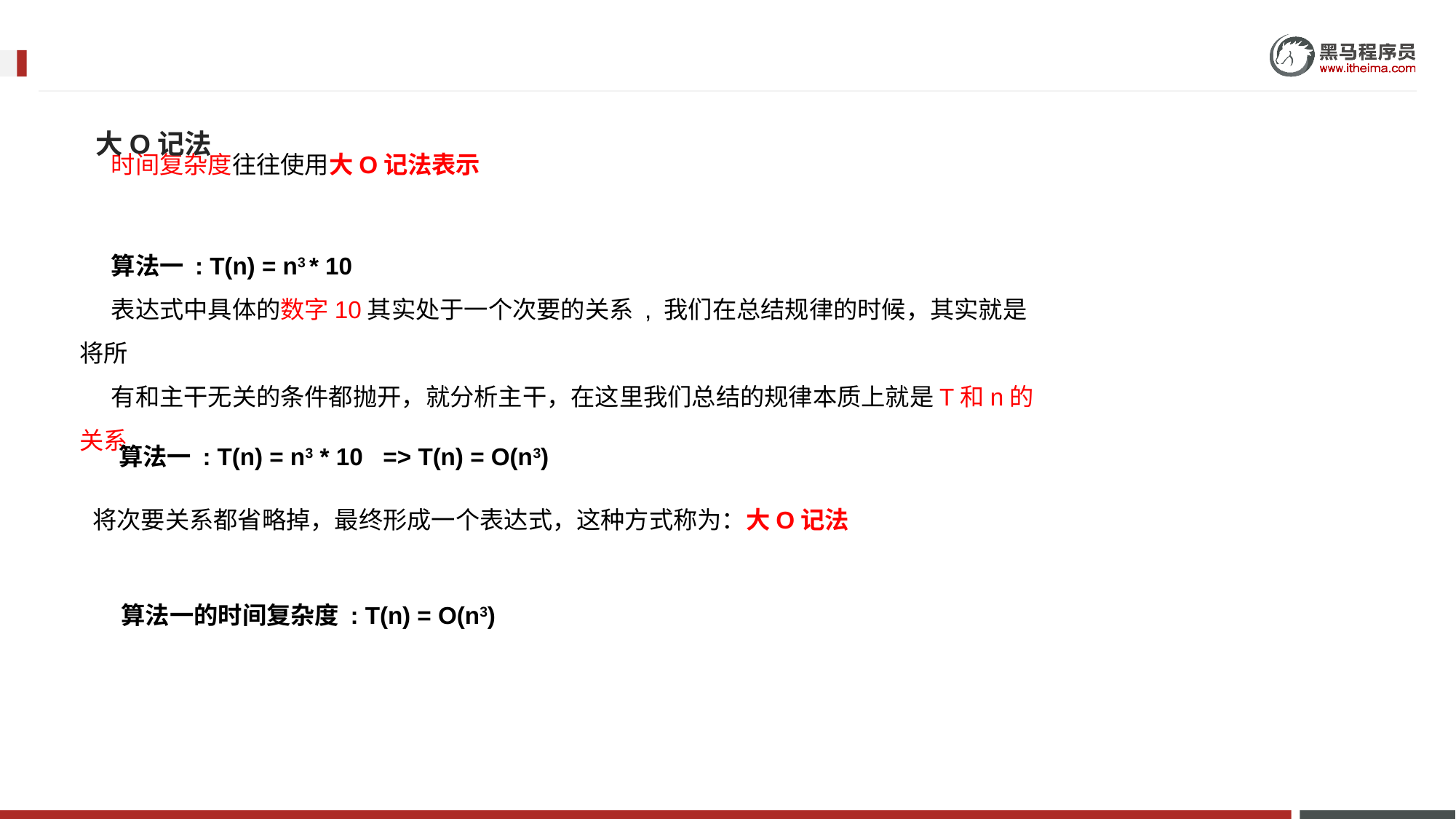

大O记法
时间复杂度往往使用大O记法表示

算法一 : T(n) = n3 * 10
表达式中具体的数字10其实处于一个次要的关系 , 我们在总结规律的时候，其实就是将所
有和主干无关的条件都抛开，就分析主干，在这里我们总结的规律本质上就是T和n的关系

算法一 : T(n) = n3 * 10   => T(n) = O(n3)

将次要关系都省略掉，最终形成一个表达式，这种方式称为：大O记法
算法一的时间复杂度 : T(n) = O(n3)